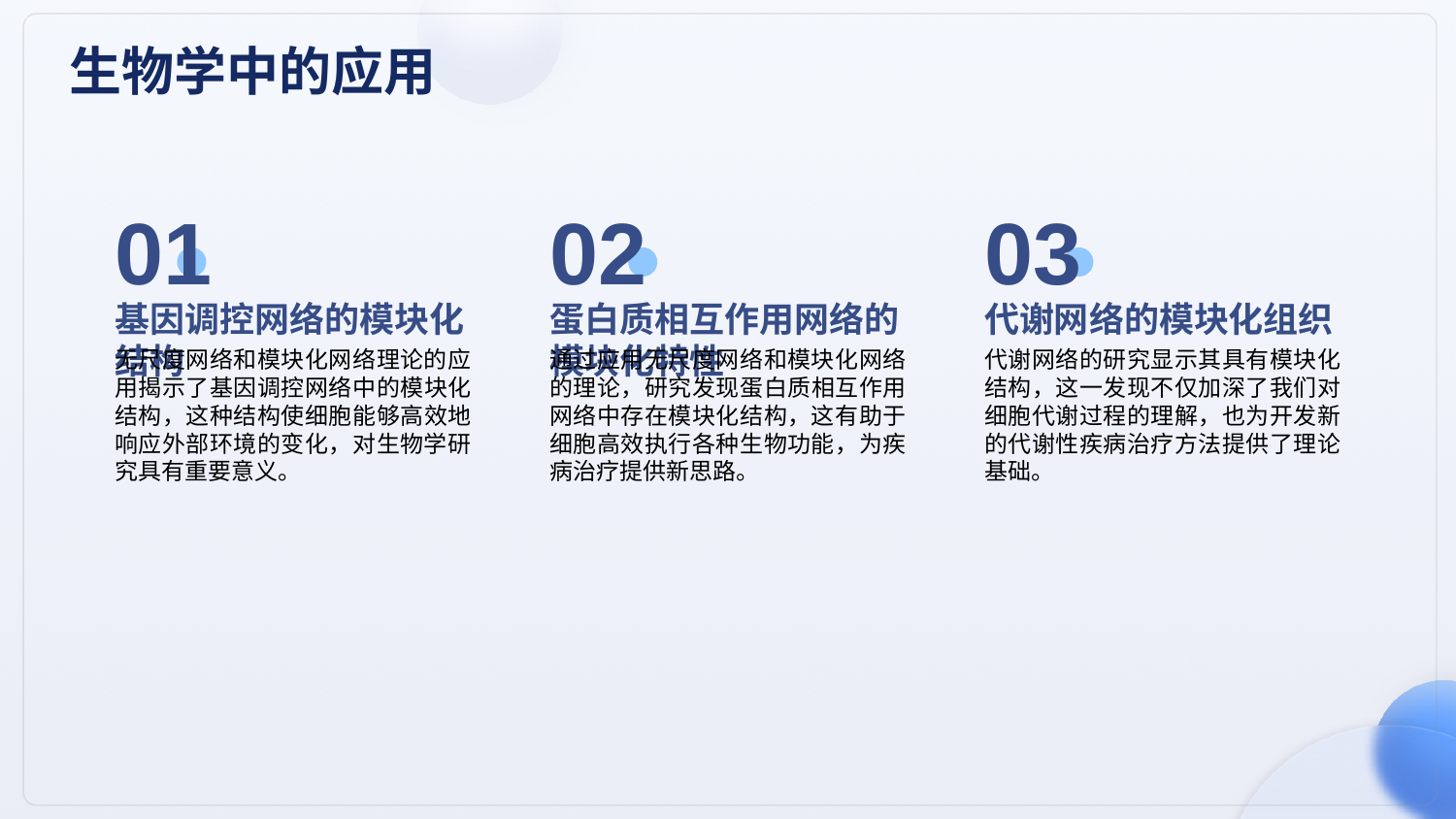

生物学中的应用
01
02
03

基因调控网络的模块化结构
蛋白质相互作用网络的模块化特性
代谢网络的模块化组织
无尺度网络和模块化网络理论的应用揭示了基因调控网络中的模块化结构，这种结构使细胞能够高效地响应外部环境的变化，对生物学研究具有重要意义。
通过应用无尺度网络和模块化网络的理论，研究发现蛋白质相互作用网络中存在模块化结构，这有助于细胞高效执行各种生物功能，为疾病治疗提供新思路。
代谢网络的研究显示其具有模块化结构，这一发现不仅加深了我们对细胞代谢过程的理解，也为开发新的代谢性疾病治疗方法提供了理论基础。